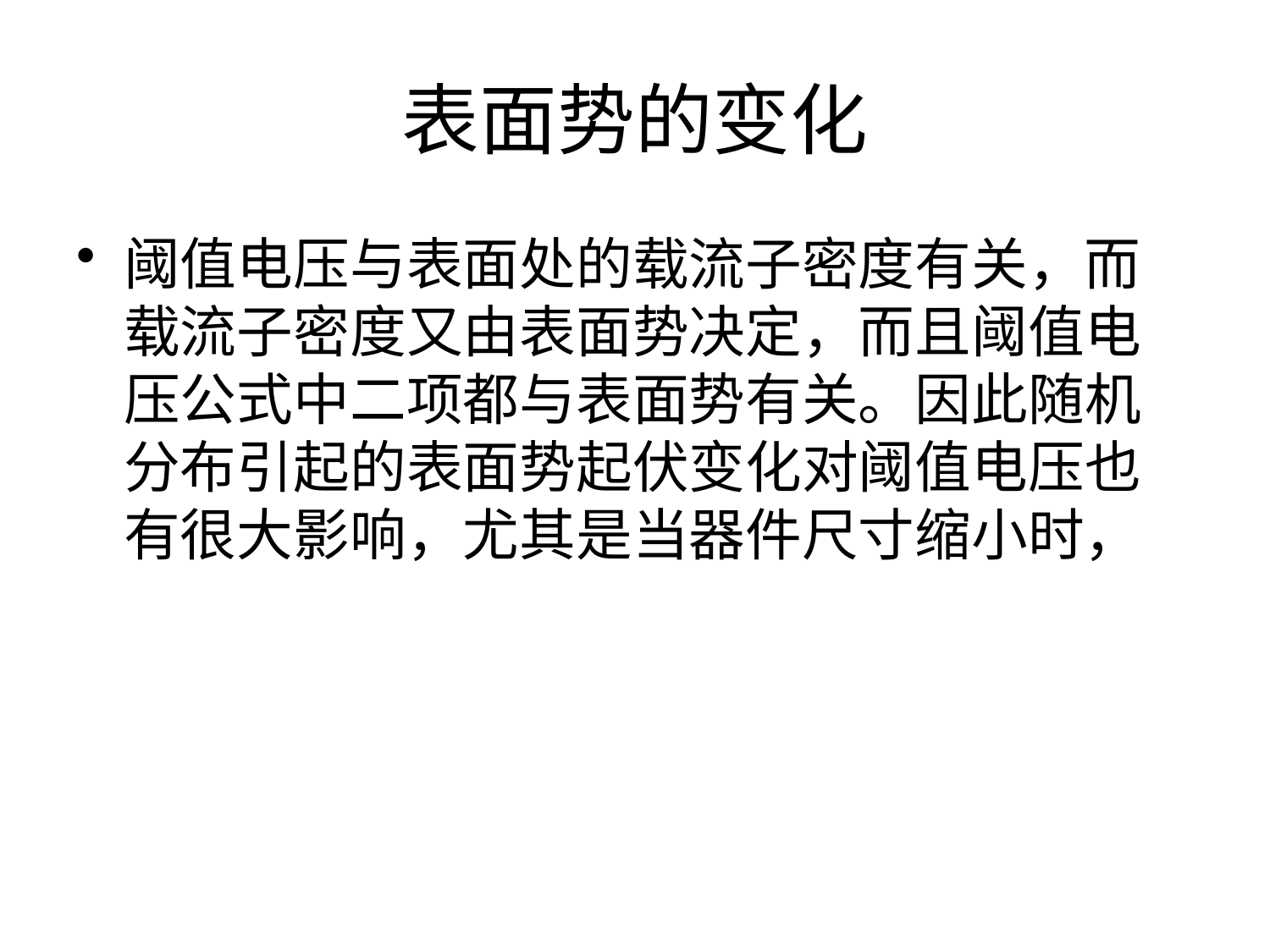

# 表面势的变化
阈值电压与表面处的载流子密度有关，而载流子密度又由表面势决定，而且阈值电压公式中二项都与表面势有关。因此随机分布引起的表面势起伏变化对阈值电压也有很大影响，尤其是当器件尺寸缩小时，
69